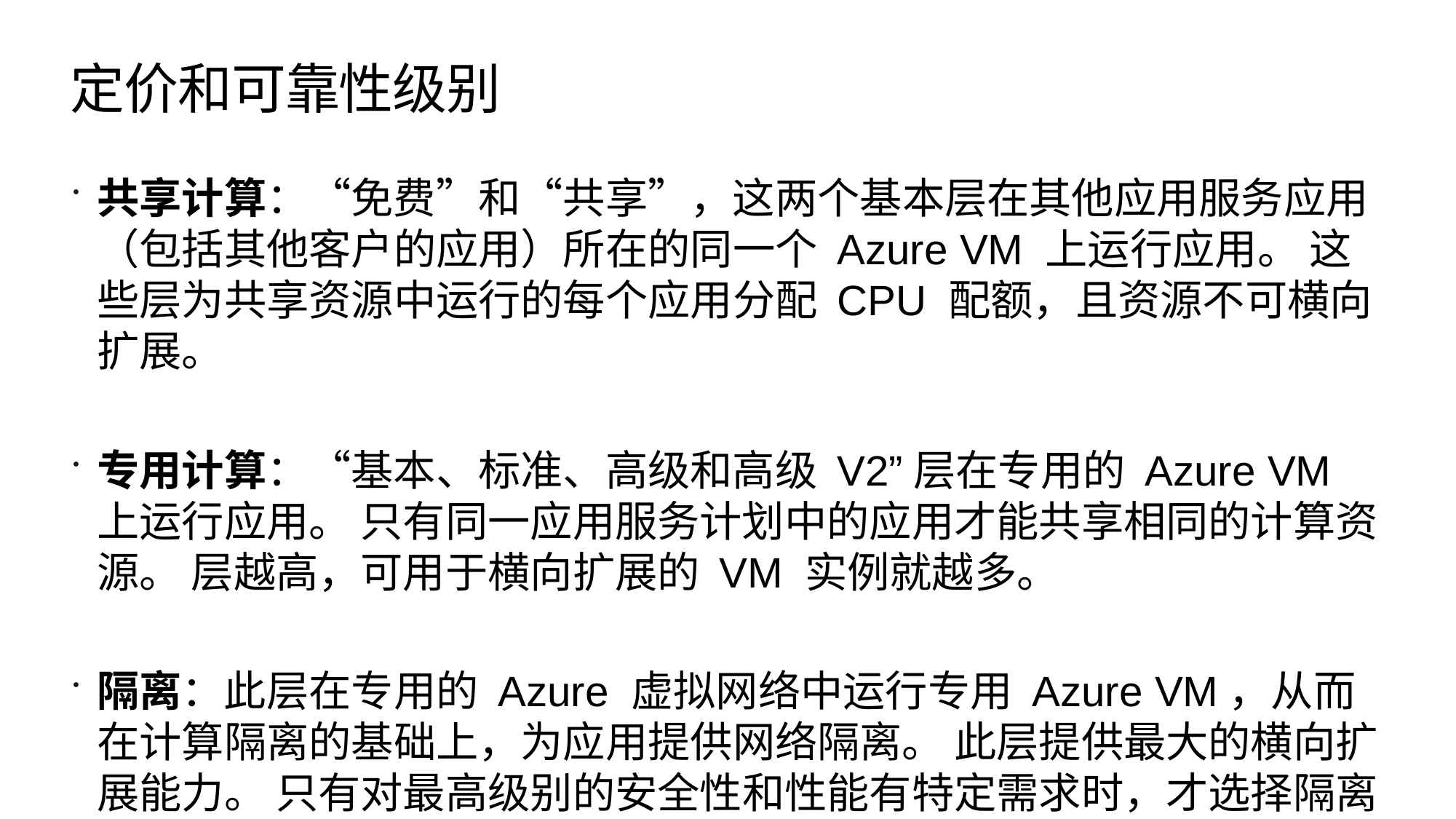

# 定价和可靠性级别
共享计算：“免费”和“共享”，这两个基本层在其他应用服务应用（包括其他客户的应用）所在的同一个 Azure VM 上运行应用。 这些层为共享资源中运行的每个应用分配 CPU 配额，且资源不可横向扩展。

专用计算：“基本、标准、高级和高级 V2”层在专用的 Azure VM 上运行应用。 只有同一应用服务计划中的应用才能共享相同的计算资源。 层越高，可用于横向扩展的 VM 实例就越多。

隔离：此层在专用的 Azure 虚拟网络中运行专用 Azure VM，从而在计算隔离的基础上，为应用提供网络隔离。 此层提供最大的横向扩展能力。 只有对最高级别的安全性和性能有特定需求时，才选择隔离服务计划。